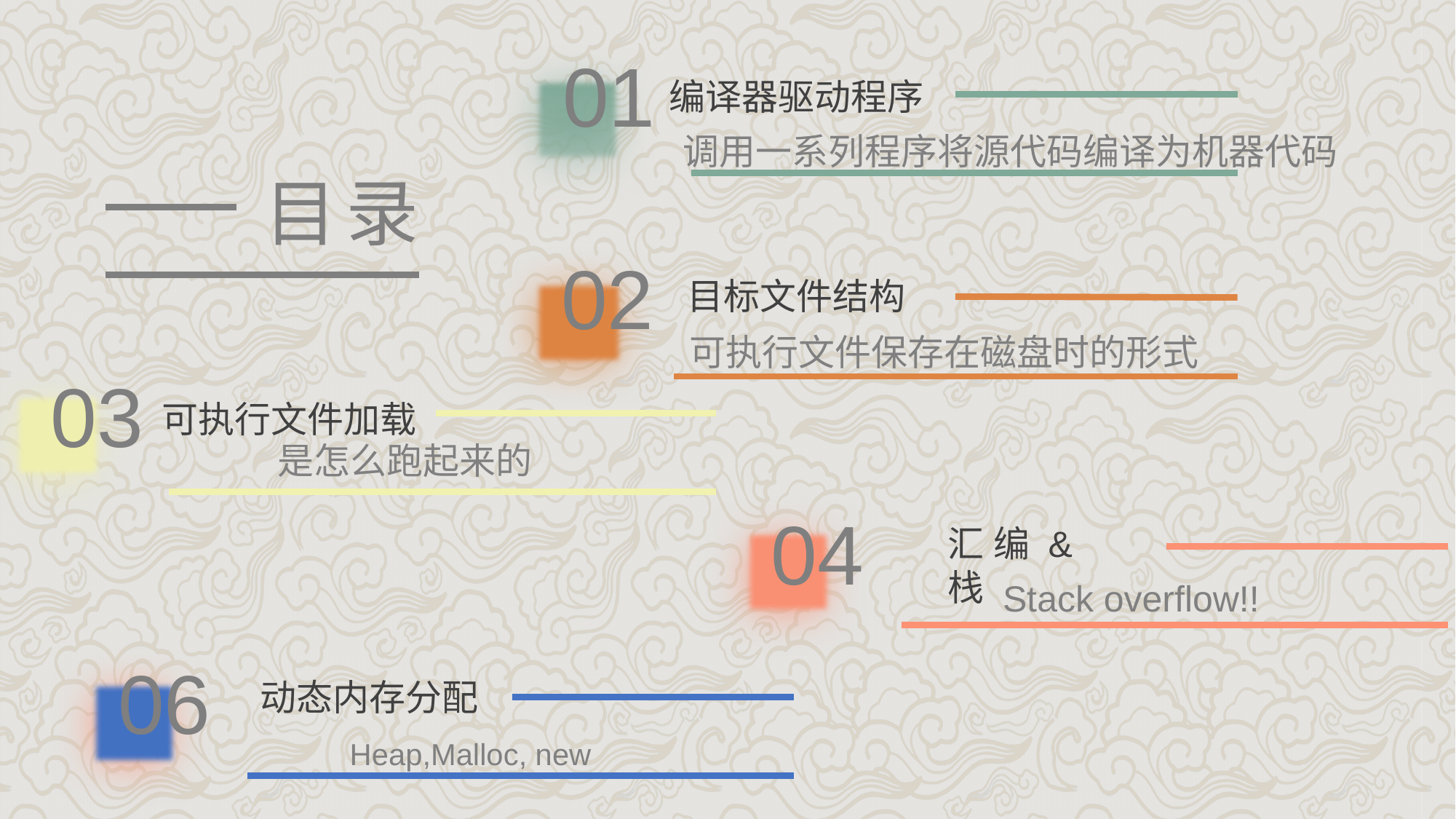

01
编译器驱动程序

目标文件结构
可执行文件加载

调用一系列程序将源代码编译为机器代码
目录
02

可执行文件保存在磁盘时的形式
03

是怎么跑起来的
04

汇编&栈

Stack overflow!!
06

动态内存分配
Heap,Malloc, new